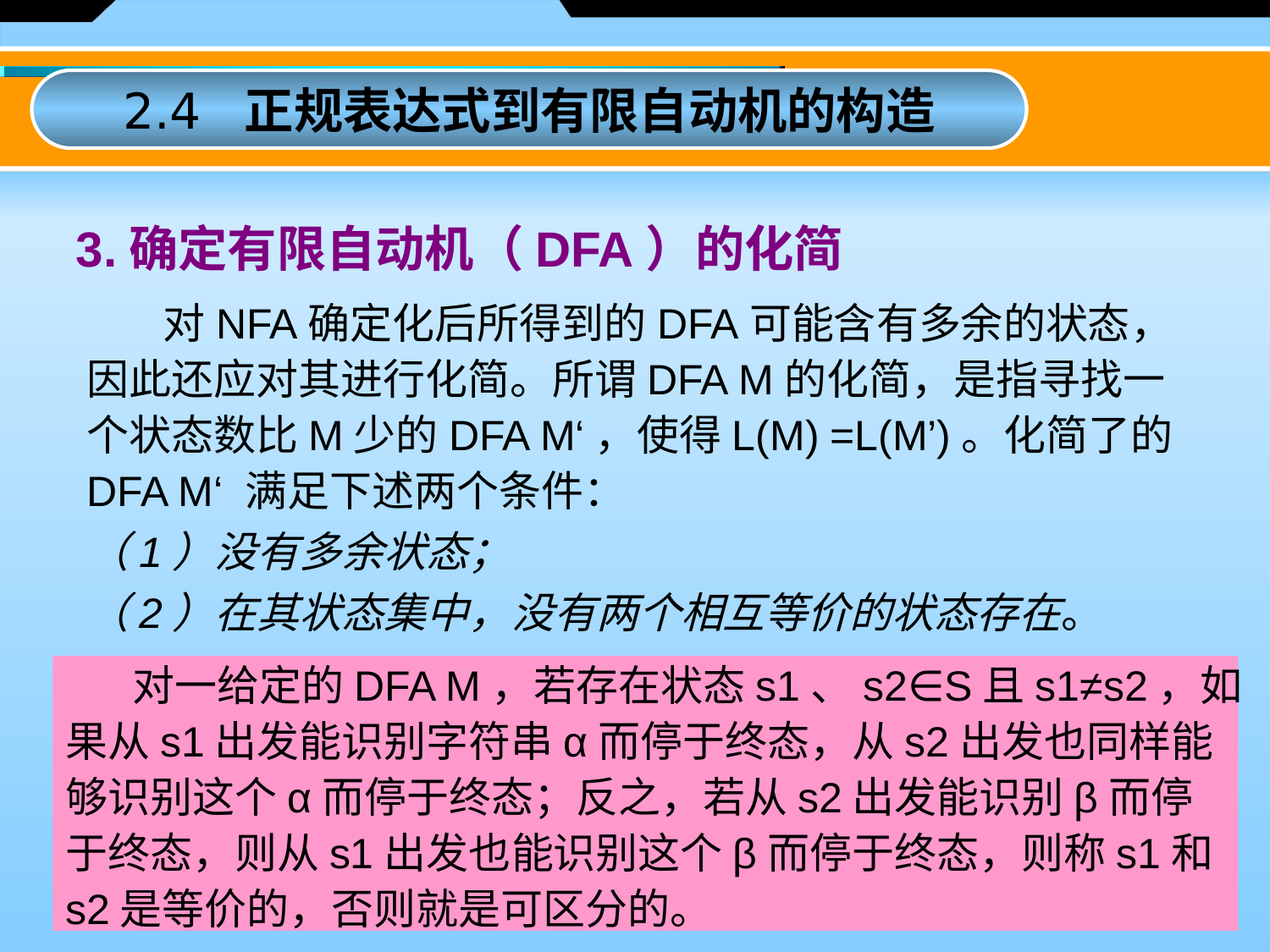

2.4  正规表达式到有限自动机的构造
3.确定有限自动机（DFA）的化简
       对NFA确定化后所得到的DFA可能含有多余的状态，因此还应对其进行化简。所谓DFA M的化简，是指寻找一个状态数比M少的DFA M‘，使得L(M) =L(M’)。化简了的DFA M‘ 满足下述两个条件：
（1）没有多余状态；
（2）在其状态集中，没有两个相互等价的状态存在。
      对一给定的DFA M，若存在状态s1、s2∈S且s1≠s2，如
果从s1出发能识别字符串α而停于终态，从s2出发也同样能
够识别这个α而停于终态；反之，若从s2出发能识别β而停
于终态，则从s1出发也能识别这个β而停于终态，则称s1和
s2是等价的，否则就是可区分的。